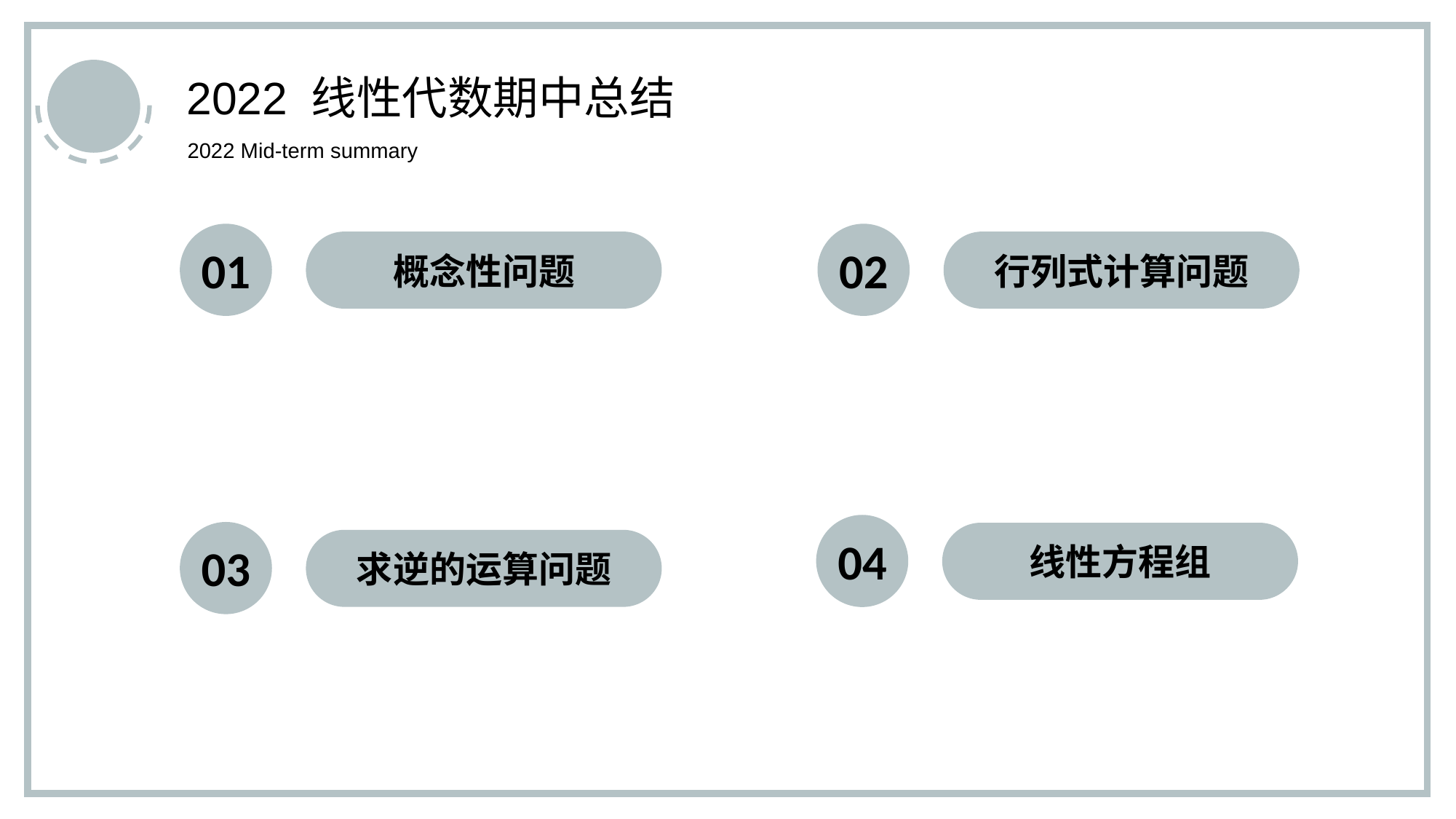

2022 线性代数期中总结
2022 Mid-term summary

01

02
概念性问题
行列式计算问题

04

03
线性方程组
求逆的运算问题